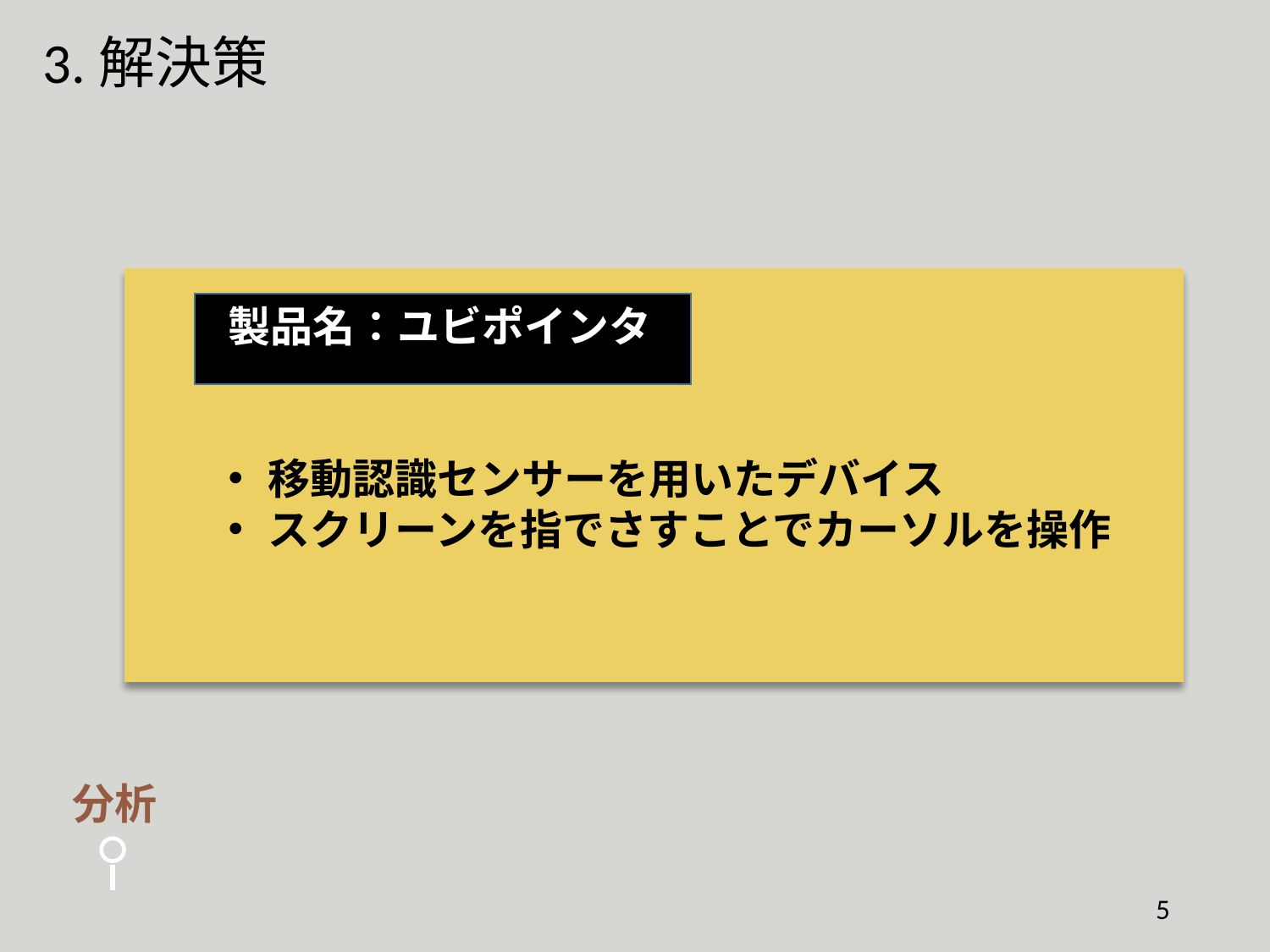

3.解決策

製品名：ユビポインタ

移動認識センサーを用いたデバイス
スクリーンを指でさすことでカーソルを操作

分析

5